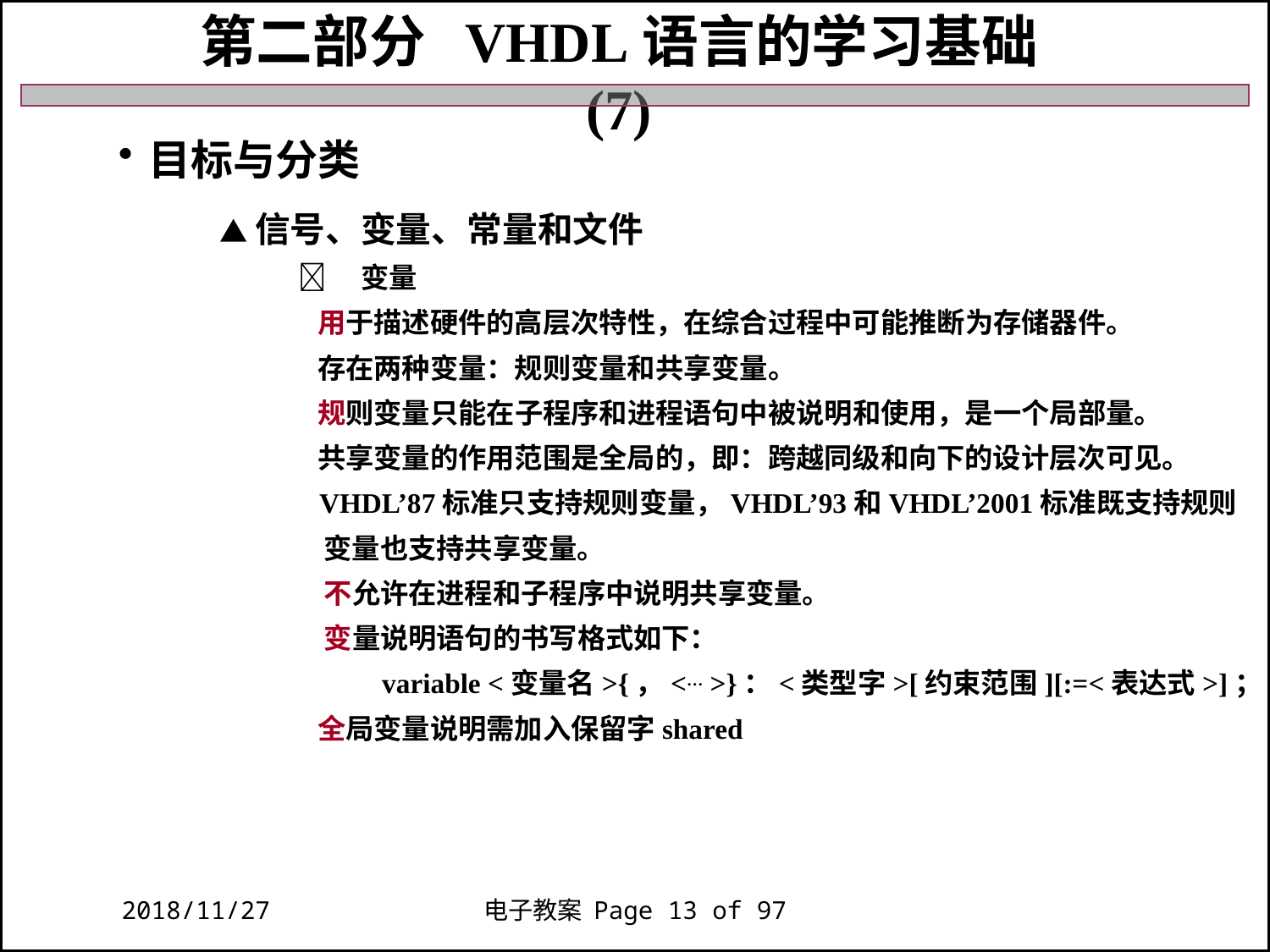

第二部分  VHDL语言的学习基础 (7)

目标与分类
 ▲信号、变量、常量和文件
•　变量
  用于描述硬件的高层次特性，在综合过程中可能推断为存储器件。
  存在两种变量：规则变量和共享变量。
  规则变量只能在子程序和进程语句中被说明和使用，是一个局部量。
  共享变量的作用范围是全局的，即：跨越同级和向下的设计层次可见。
   VHDL’87标准只支持规则变量，VHDL’93和VHDL’2001标准既支持规则
   变量也支持共享变量。
   不允许在进程和子程序中说明共享变量。
   变量说明语句的书写格式如下：
            variable <变量名>{，<… >}：<类型字>[约束范围][:=<表达式>]；
  全局变量说明需加入保留字shared

2018/11/27
电子教案 Page 13 of 97